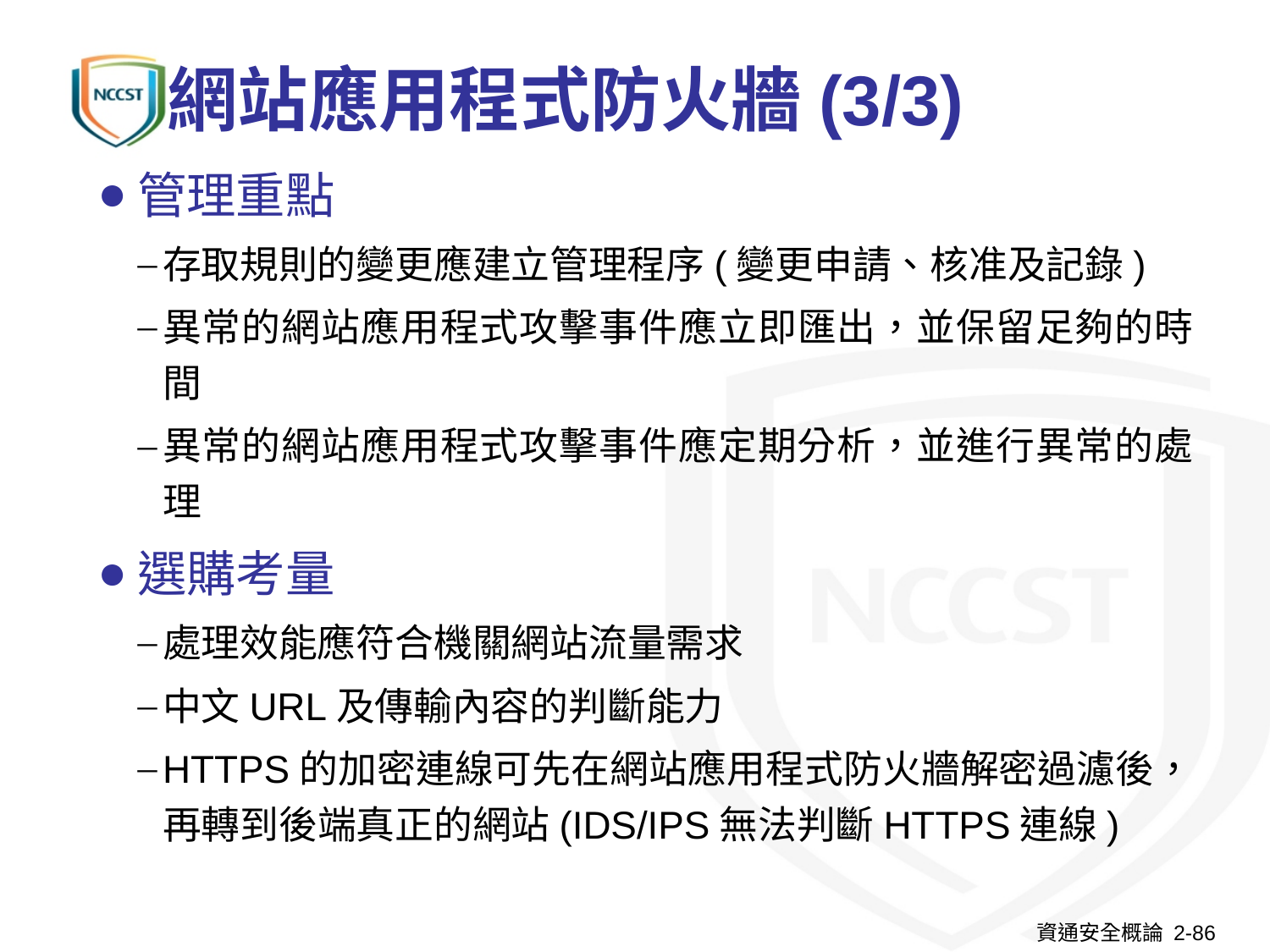

# 網站應用程式防火牆(3/3)
管理重點
存取規則的變更應建立管理程序(變更申請、核准及記錄)
異常的網站應用程式攻擊事件應立即匯出，並保留足夠的時間
異常的網站應用程式攻擊事件應定期分析，並進行異常的處理
選購考量
處理效能應符合機關網站流量需求
中文URL及傳輸內容的判斷能力
HTTPS的加密連線可先在網站應用程式防火牆解密過濾後，再轉到後端真正的網站(IDS/IPS無法判斷HTTPS連線)